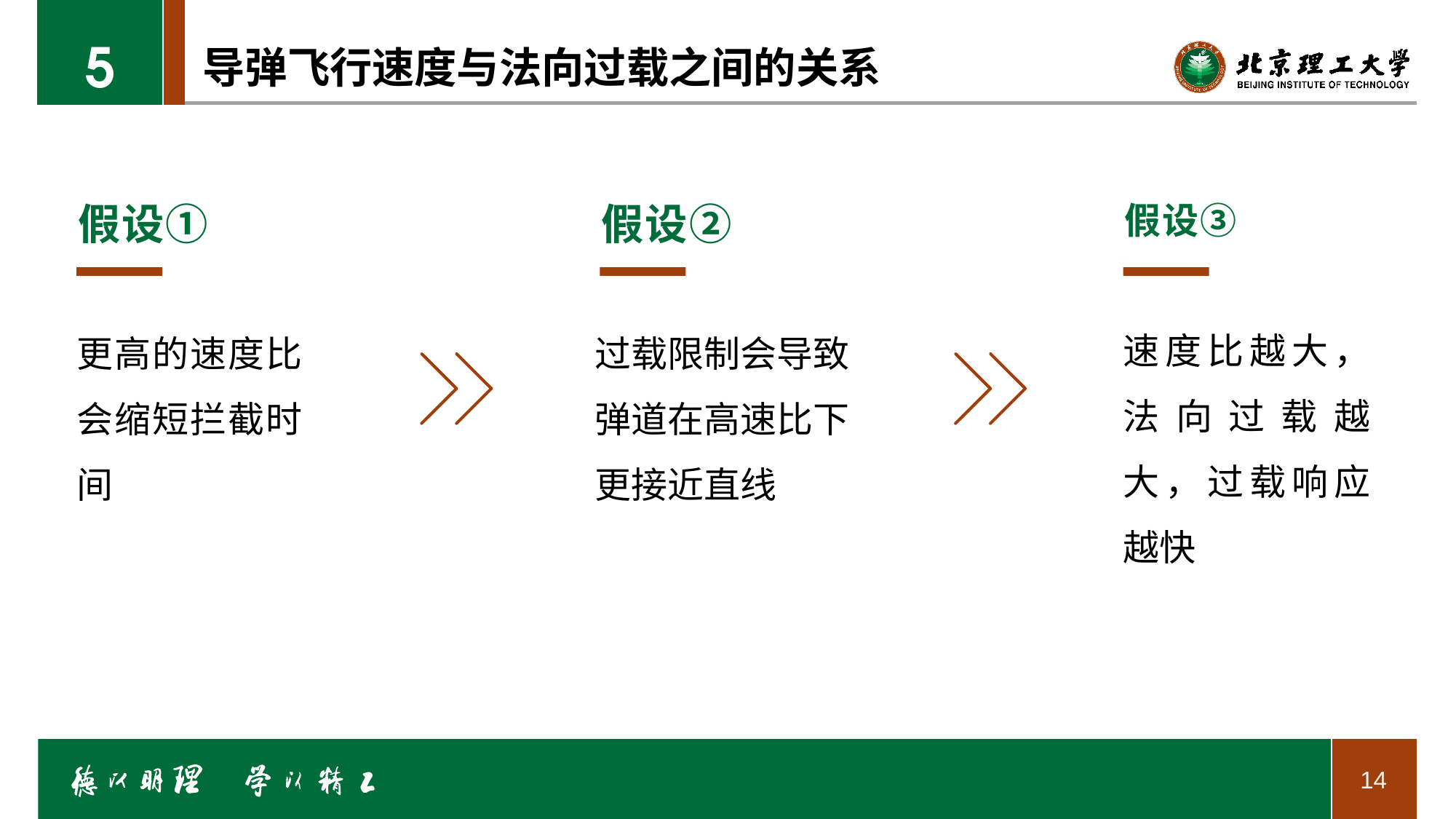

5
# 导弹飞行速度与法向过载之间的关系
假设①

更高的速度比会缩短拦截时间

假设②

假设③

速度比越大，法向过载越大，过载响应越快
过载限制会导致弹道在高速比下更接近直线